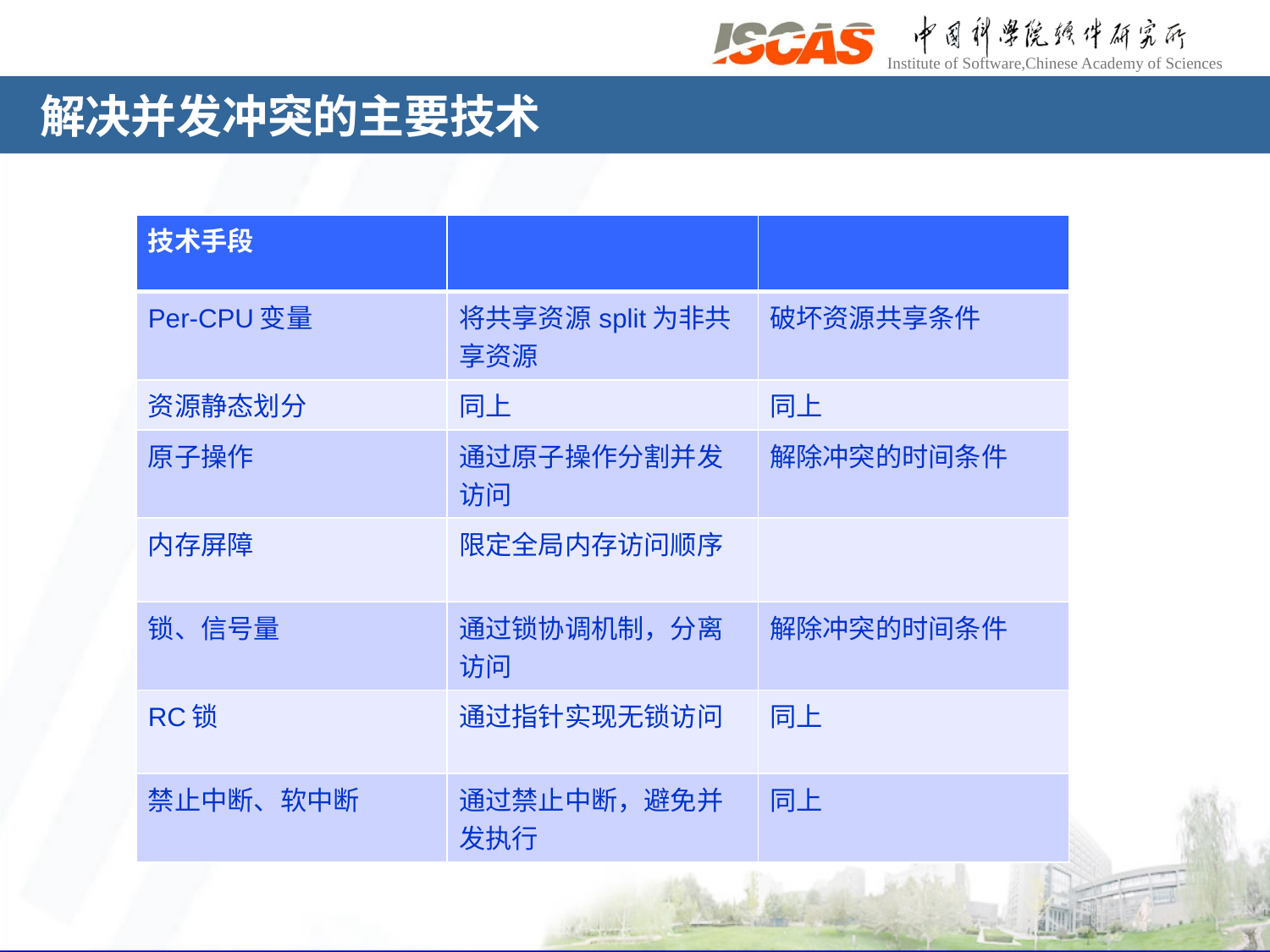

# 解决并发冲突的主要技术

| 技术手段 |  |  |
| --- | --- | --- |
| Per-CPU变量 | 将共享资源split为非共享资源 | 破坏资源共享条件 |
| 资源静态划分 | 同上 | 同上 |
| 原子操作 | 通过原子操作分割并发访问 | 解除冲突的时间条件 |
| 内存屏障 | 限定全局内存访问顺序 |  |
| 锁、信号量 | 通过锁协调机制，分离访问 | 解除冲突的时间条件 |
| RC锁 | 通过指针实现无锁访问 | 同上 |
| 禁止中断、软中断 | 通过禁止中断，避免并发执行 | 同上 |